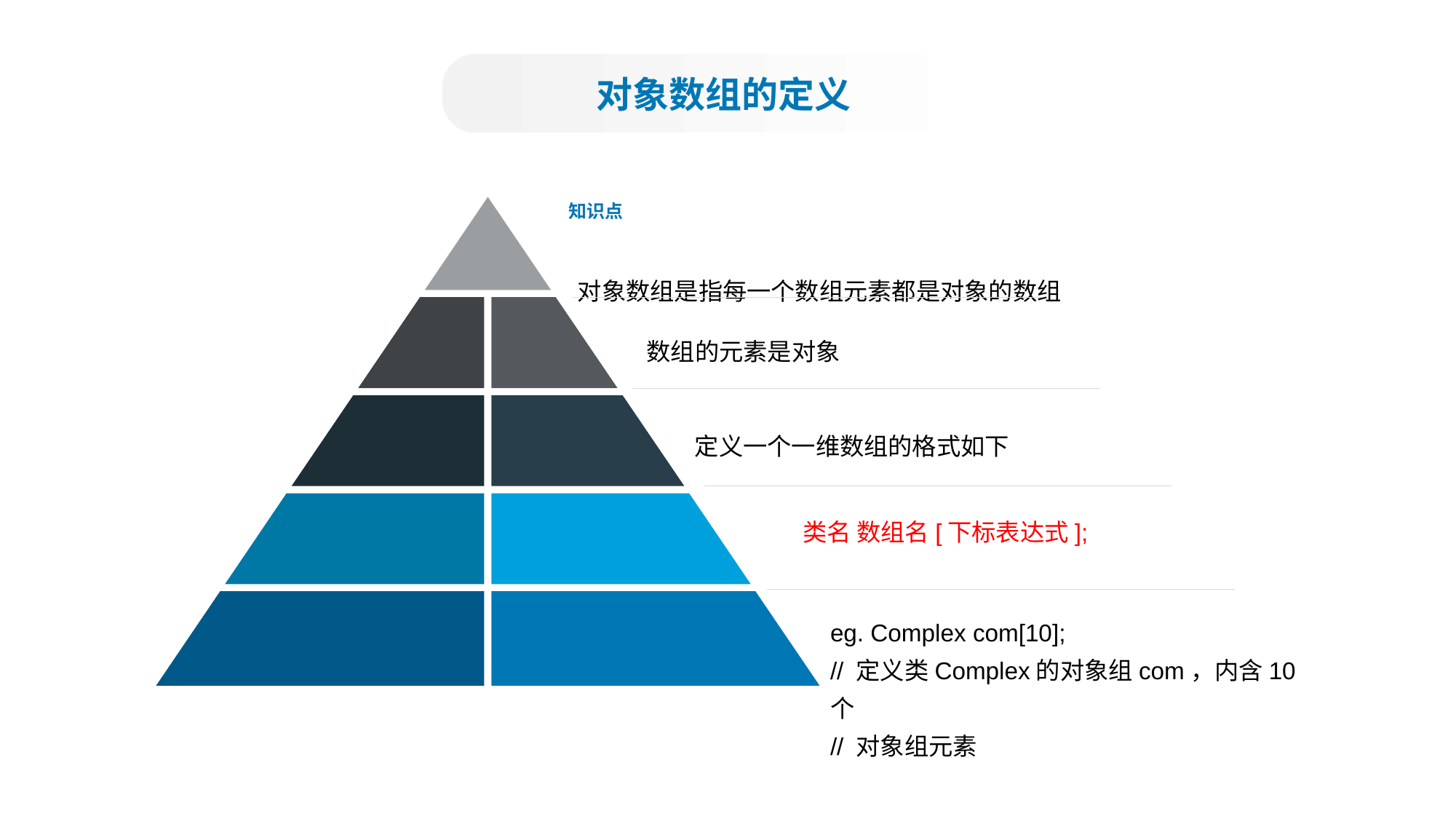

对象数组的定义
知识点
对象数组是指每一个数组元素都是对象的数组

 数组的元素是对象
定义一个一维数组的格式如下
类名 数组名[下标表达式];
eg. Complex com[10];
// 定义类Complex的对象组com，内含10个
// 对象组元素